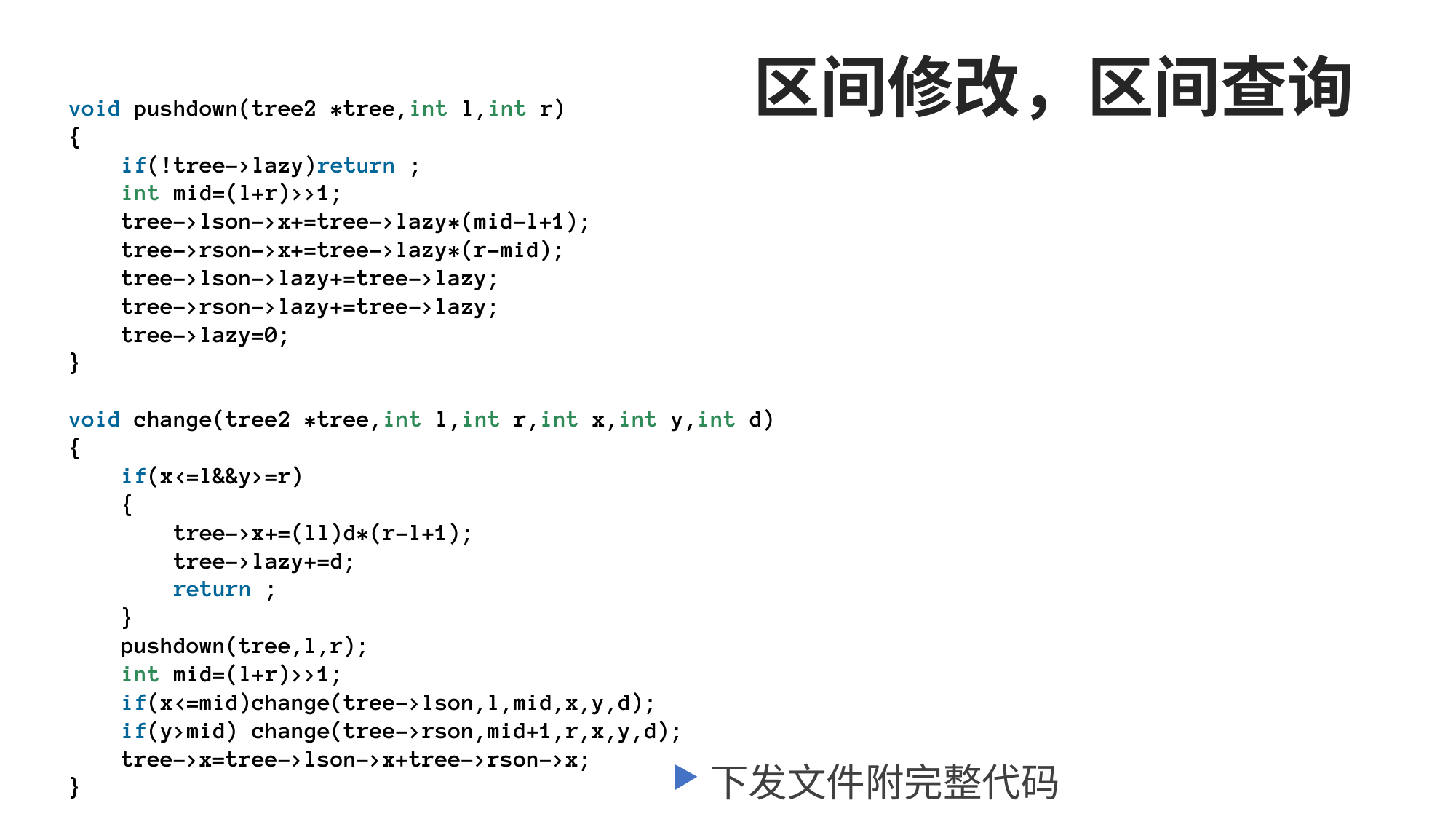

# 区间修改，区间查询
void pushdown(tree2 *tree,int l,int r)
{
    if(!tree->lazy)return ;
    int mid=(l+r)>>1;
    tree->lson->x+=tree->lazy*(mid-l+1);
    tree->rson->x+=tree->lazy*(r-mid);
    tree->lson->lazy+=tree->lazy;
    tree->rson->lazy+=tree->lazy;
    tree->lazy=0;
}

void change(tree2 *tree,int l,int r,int x,int y,int d)
{
    if(x<=l&&y>=r)
    {
        tree->x+=(ll)d*(r-l+1);
        tree->lazy+=d;
        return ;
    }
    pushdown(tree,l,r);
    int mid=(l+r)>>1;
    if(x<=mid)change(tree->lson,l,mid,x,y,d);
    if(y>mid) change(tree->rson,mid+1,r,x,y,d);
    tree->x=tree->lson->x+tree->rson->x;
}
下发文件附完整代码